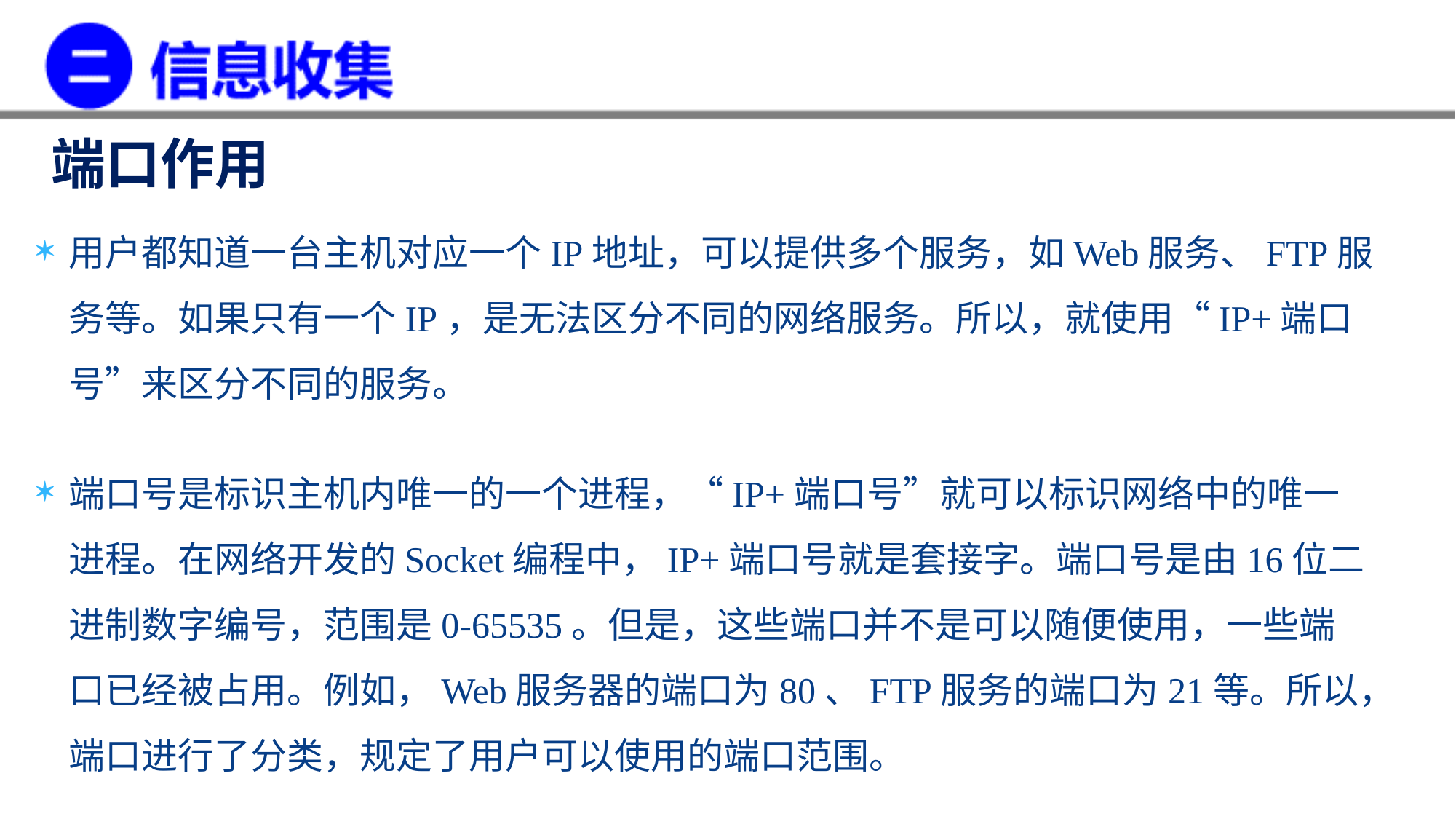

端口作用
用户都知道一台主机对应一个IP地址，可以提供多个服务，如Web服务、FTP服务等。如果只有一个IP，是无法区分不同的网络服务。所以，就使用“IP+端口号”来区分不同的服务。
端口号是标识主机内唯一的一个进程，“IP+端口号”就可以标识网络中的唯一进程。在网络开发的Socket编程中，IP+端口号就是套接字。端口号是由16位二进制数字编号，范围是0-65535。但是，这些端口并不是可以随便使用，一些端口已经被占用。例如，Web服务器的端口为80、FTP服务的端口为21等。所以，端口进行了分类，规定了用户可以使用的端口范围。